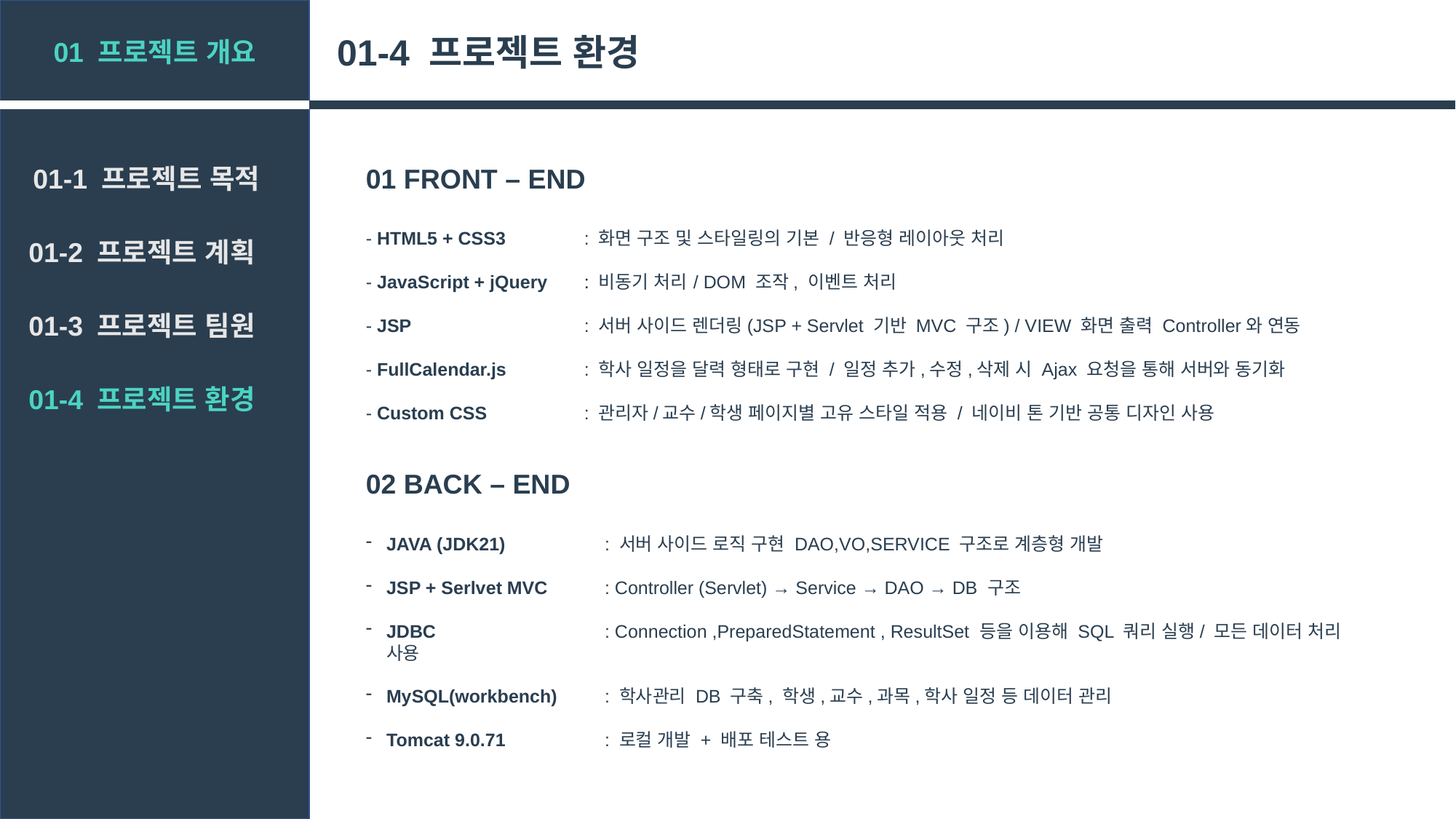

01-4 프로젝트 환경
01 프로젝트 개요
01-1 프로젝트 목적
01 FRONT – END

- HTML5 + CSS3 	: 화면 구조 및 스타일링의 기본 / 반응형 레이아웃 처리

- JavaScript + jQuery	: 비동기 처리	/ DOM 조작, 이벤트 처리

- JSP		: 서버 사이드 렌더링(JSP + Servlet 기반 MVC 구조) / VIEW 화면 출력 Controller와 연동

- FullCalendar.js	: 학사 일정을 달력 형태로 구현 / 일정 추가,수정,삭제 시 Ajax 요청을 통해 서버와 동기화

- Custom CSS 	: 관리자/교수/학생 페이지별 고유 스타일 적용 / 네이비 톤 기반 공통 디자인 사용

02 BACK – END

JAVA (JDK21)	: 서버 사이드 로직 구현 DAO,VO,SERVICE 구조로 계층형 개발

JSP + Serlvet MVC	: Controller (Servlet) → Service → DAO → DB 구조

JDBC		: Connection ,PreparedStatement , ResultSet 등을 이용해 SQL 쿼리 실행/ 모든 데이터 처리 사용

MySQL(workbench)	: 학사관리 DB 구축, 학생,교수,과목,학사 일정 등 데이터 관리

Tomcat 9.0.71	: 로컬 개발 + 배포 테스트 용

01-2 프로젝트 계획
01-3 프로젝트 팀원
01-4 프로젝트 환경